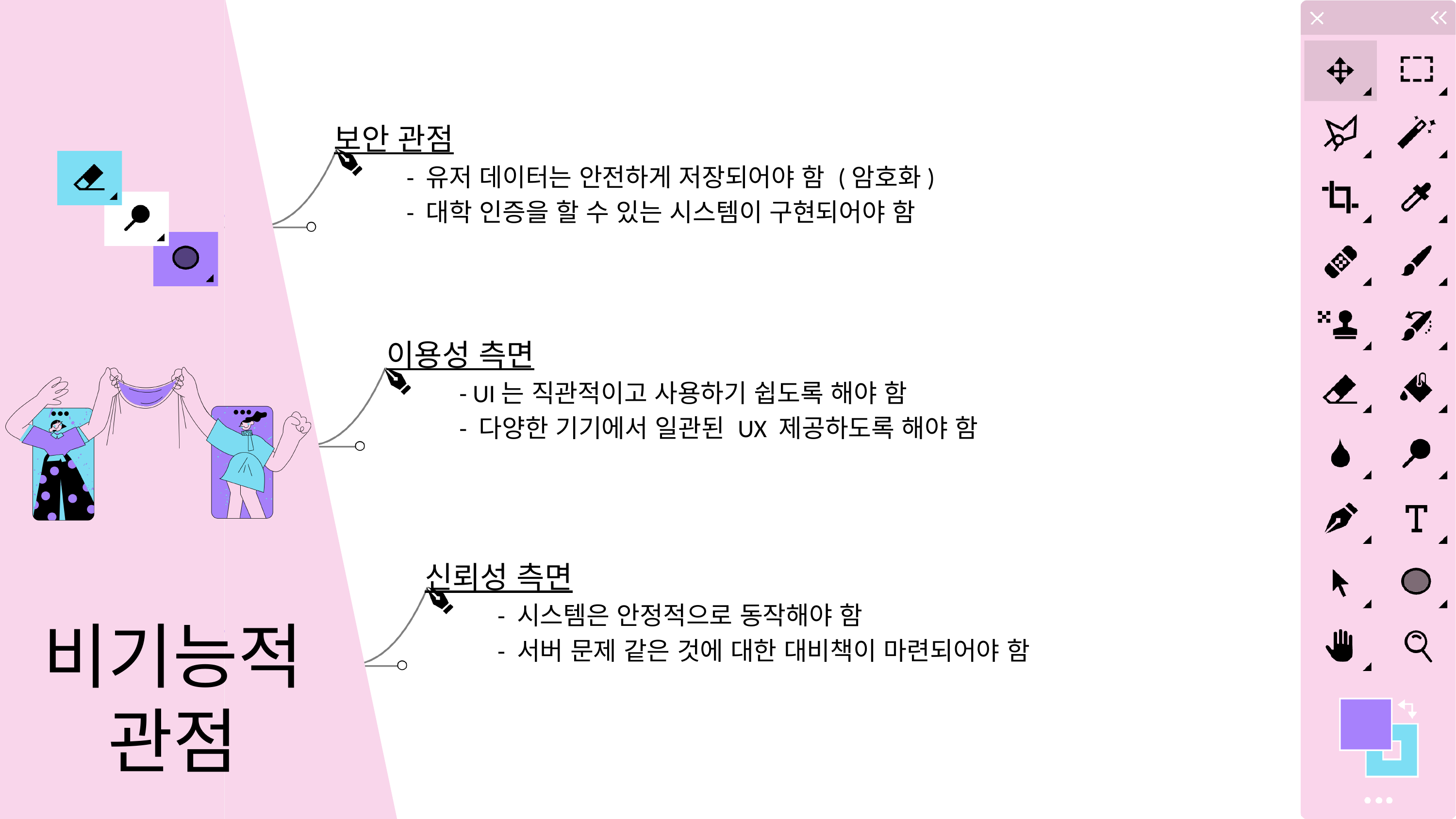

보안 관점
	- 유저 데이터는 안전하게 저장되어야 함 (암호화)
	- 대학 인증을 할 수 있는 시스템이 구현되어야 함

이용성 측면
	- UI는 직관적이고 사용하기 쉽도록 해야 함
	- 다양한 기기에서 일관된 UX 제공하도록 해야 함

신뢰성 측면
	- 시스템은 안정적으로 동작해야 함
	- 서버 문제 같은 것에 대한 대비책이 마련되어야 함

비기능적
관점